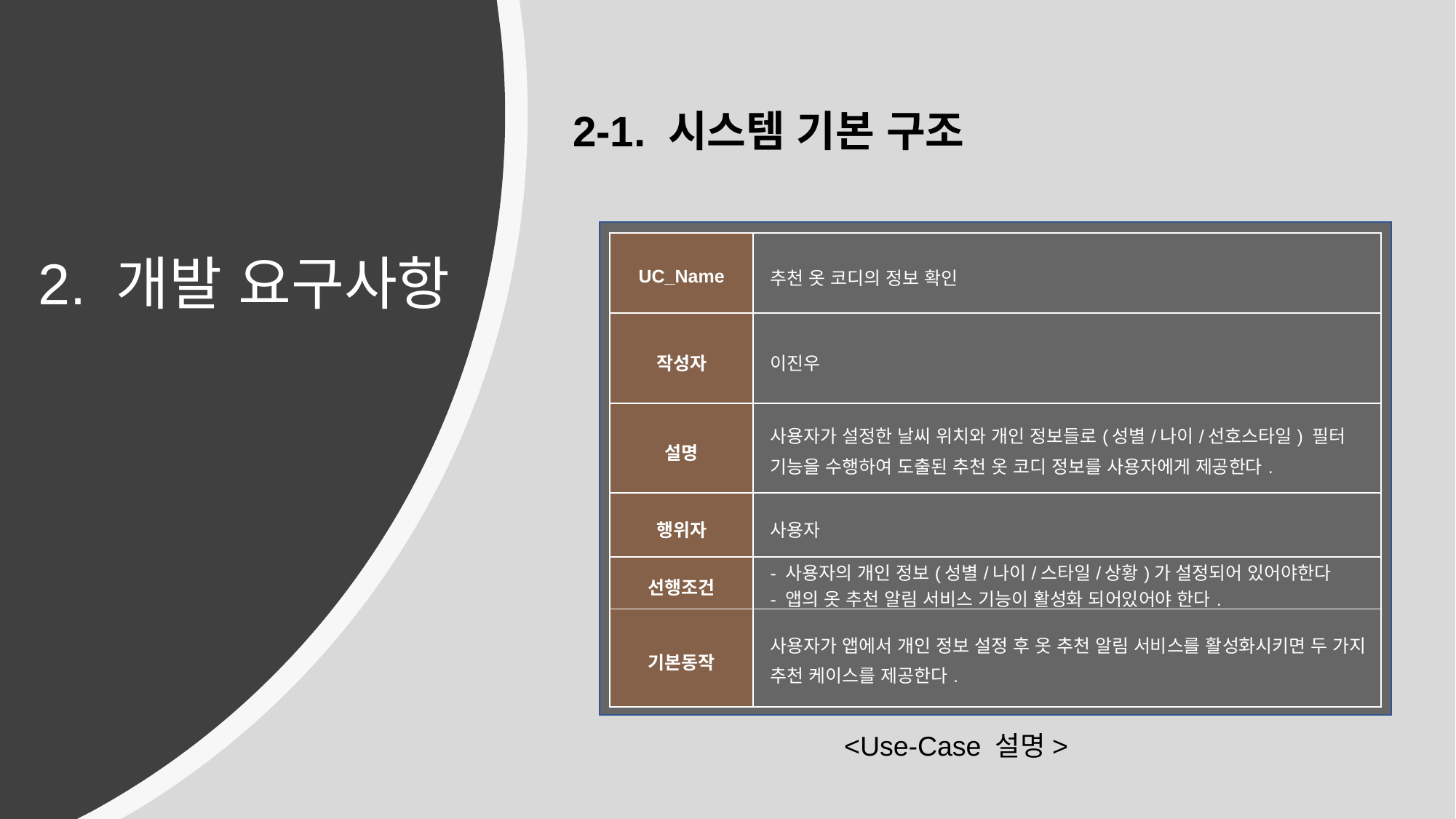

2-1. 시스템 기본 구조
2. 개발 요구사항

| UC\_Name | 추천 옷 코디의 정보 확인 |
| --- | --- |
| 작성자 | 이진우 |
| 설명 | 사용자가 설정한 날씨 위치와 개인 정보들로(성별/나이/선호스타일) 필터 기능을 수행하여 도출된 추천 옷 코디 정보를 사용자에게 제공한다. |
| 행위자 | 사용자 |
| 선행조건 | - 사용자의 개인 정보(성별/나이/스타일/상황)가 설정되어 있어야한다 - 앱의 옷 추천 알림 서비스 기능이 활성화 되어있어야 한다. |
| 기본동작 | 사용자가 앱에서 개인 정보 설정 후 옷 추천 알림 서비스를 활성화시키면 두 가지 추천 케이스를 제공한다. |
<Use-Case 설명>